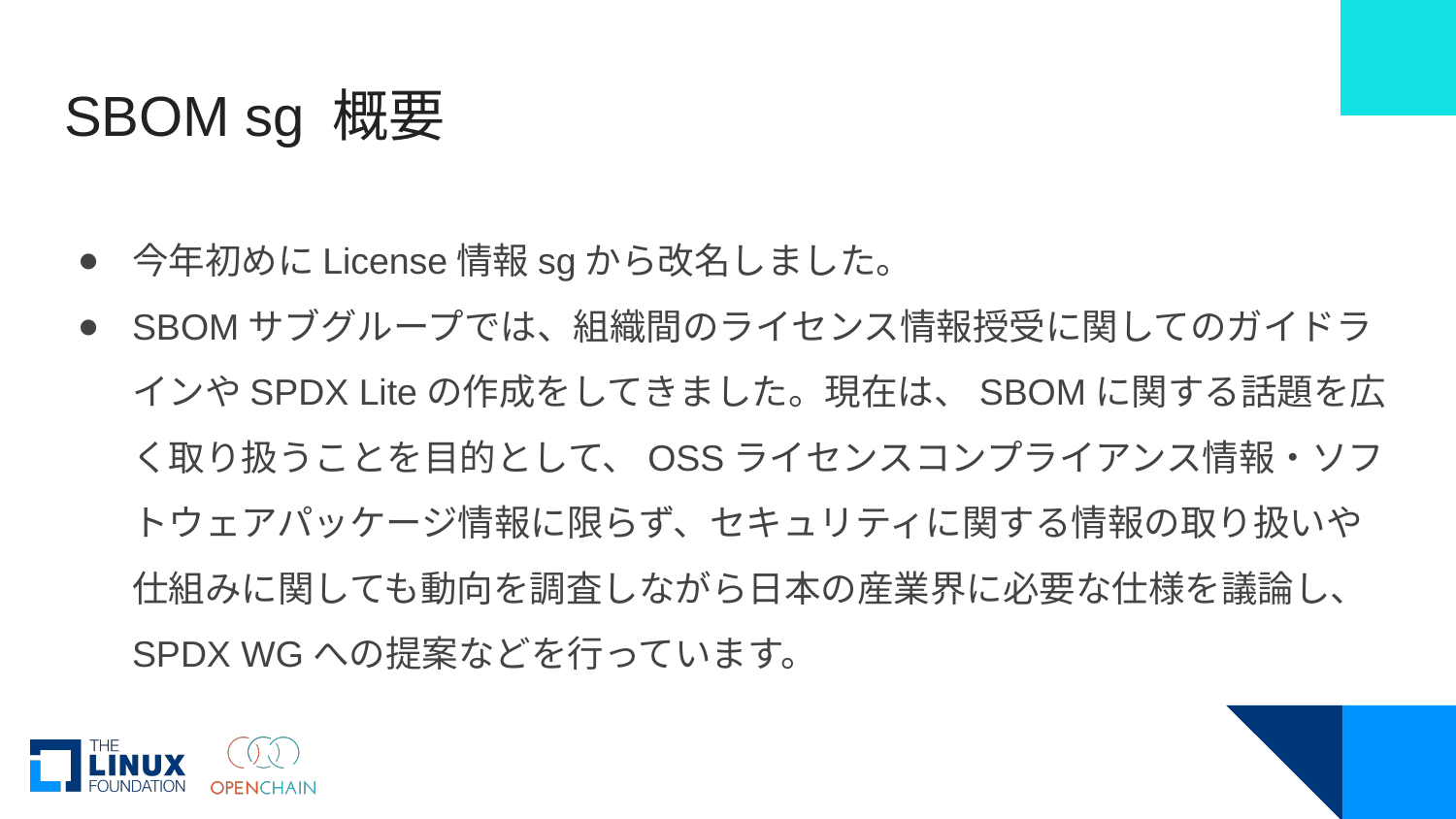

# SBOM sg 概要
今年初めにLicense情報sgから改名しました。
SBOMサブグループでは、組織間のライセンス情報授受に関してのガイドラインやSPDX Liteの作成をしてきました。現在は、SBOMに関する話題を広く取り扱うことを目的として、OSSライセンスコンプライアンス情報・ソフトウェアパッケージ情報に限らず、セキュリティに関する情報の取り扱いや仕組みに関しても動向を調査しながら日本の産業界に必要な仕様を議論し、SPDX WGへの提案などを行っています。